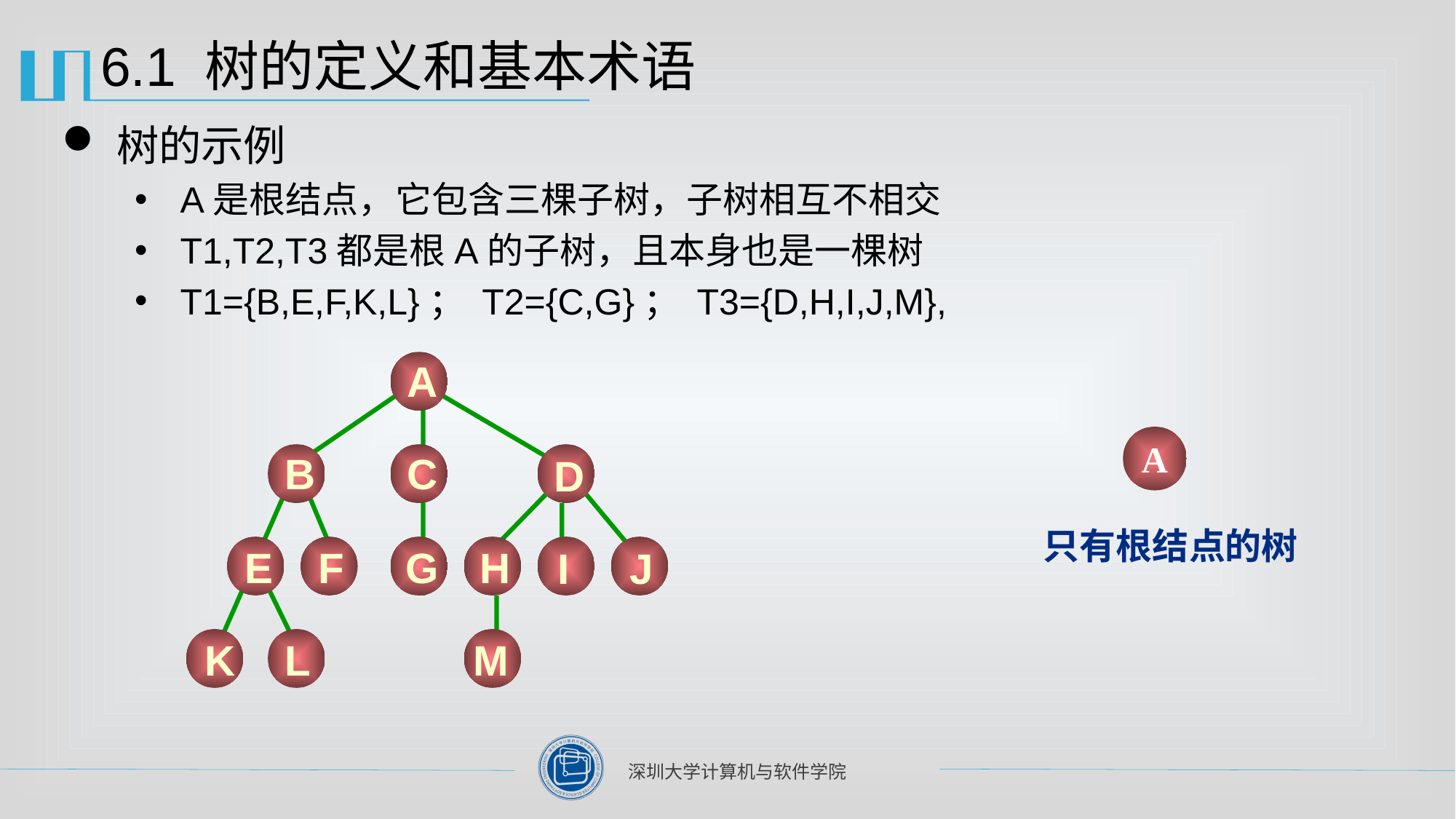

# 6.1 树的定义和基本术语
树的示例
A是根结点，它包含三棵子树，子树相互不相交
T1,T2,T3都是根A的子树，且本身也是一棵树
T1={B,E,F,K,L}； T2={C,G}； T3={D,H,I,J,M},

A

B
C
D

E
F
G
H
I
J

K
L
M

A
只有根结点的树
5